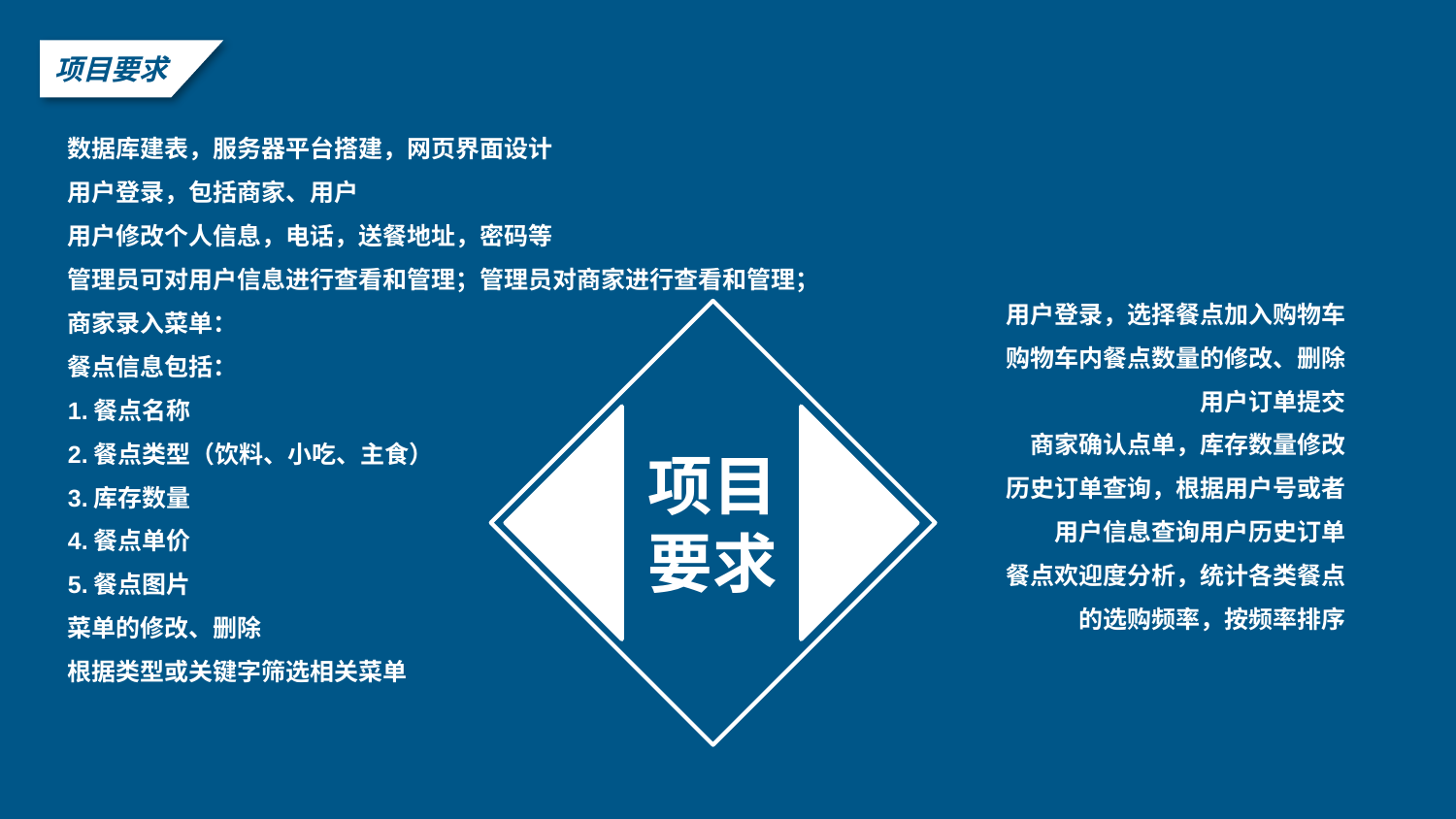

项目要求
数据库建表，服务器平台搭建，网页界面设计
用户登录，包括商家、用户
用户修改个人信息，电话，送餐地址，密码等
管理员可对用户信息进行查看和管理；管理员对商家进行查看和管理；
商家录入菜单：
餐点信息包括：
1.餐点名称
2.餐点类型（饮料、小吃、主食）
3.库存数量
4.餐点单价
5.餐点图片
菜单的修改、删除
根据类型或关键字筛选相关菜单
用户登录，选择餐点加入购物车
购物车内餐点数量的修改、删除
用户订单提交
商家确认点单，库存数量修改
历史订单查询，根据用户号或者用户信息查询用户历史订单
餐点欢迎度分析，统计各类餐点的选购频率，按频率排序
项目要求